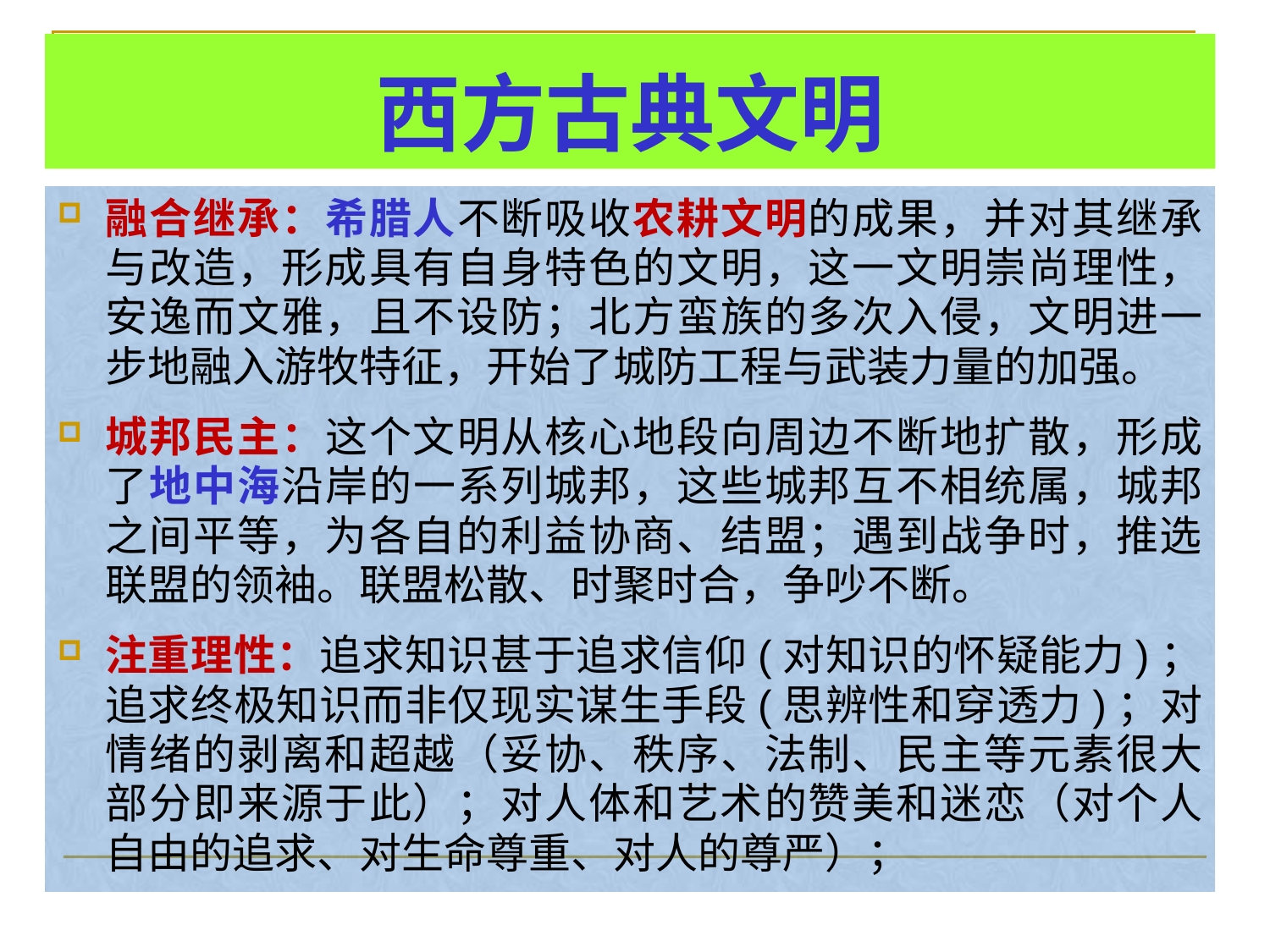

# 西方古典文明
融合继承：希腊人不断吸收农耕文明的成果，并对其继承与改造，形成具有自身特色的文明，这一文明崇尚理性，安逸而文雅，且不设防；北方蛮族的多次入侵，文明进一步地融入游牧特征，开始了城防工程与武装力量的加强。
城邦民主：这个文明从核心地段向周边不断地扩散，形成了地中海沿岸的一系列城邦，这些城邦互不相统属，城邦之间平等，为各自的利益协商、结盟；遇到战争时，推选联盟的领袖。联盟松散、时聚时合，争吵不断。
注重理性：追求知识甚于追求信仰(对知识的怀疑能力)；追求终极知识而非仅现实谋生手段(思辨性和穿透力)；对情绪的剥离和超越（妥协、秩序、法制、民主等元素很大部分即来源于此）；对人体和艺术的赞美和迷恋（对个人自由的追求、对生命尊重、对人的尊严）；